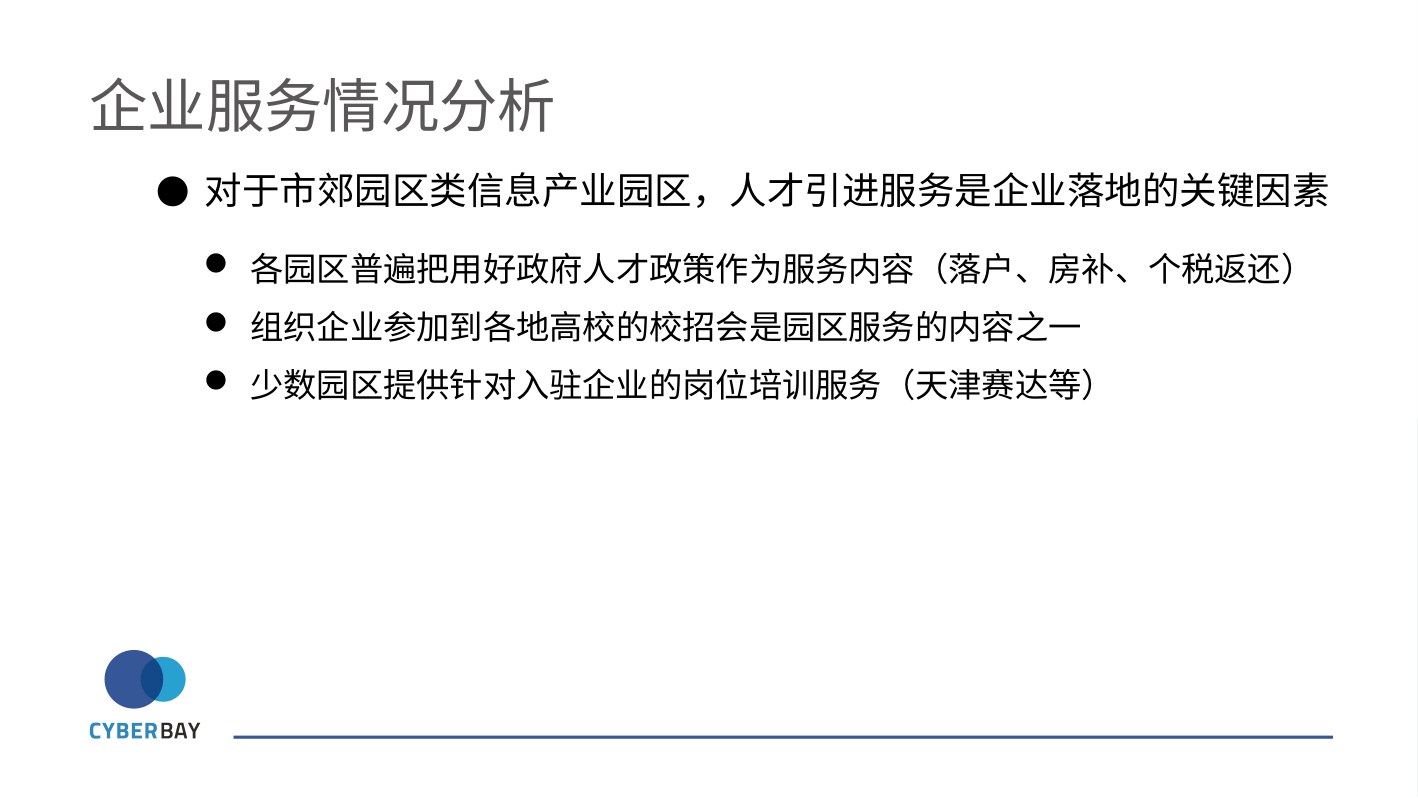

企业服务情况分析
● 对于市郊园区类信息产业园区，人才引进服务是企业落地的关键因素
各园区普遍把用好政府人才政策作为服务内容（落户、房补、个税返还）
组织企业参加到各地高校的校招会是园区服务的内容之一
少数园区提供针对入驻企业的岗位培训服务（天津赛达等）